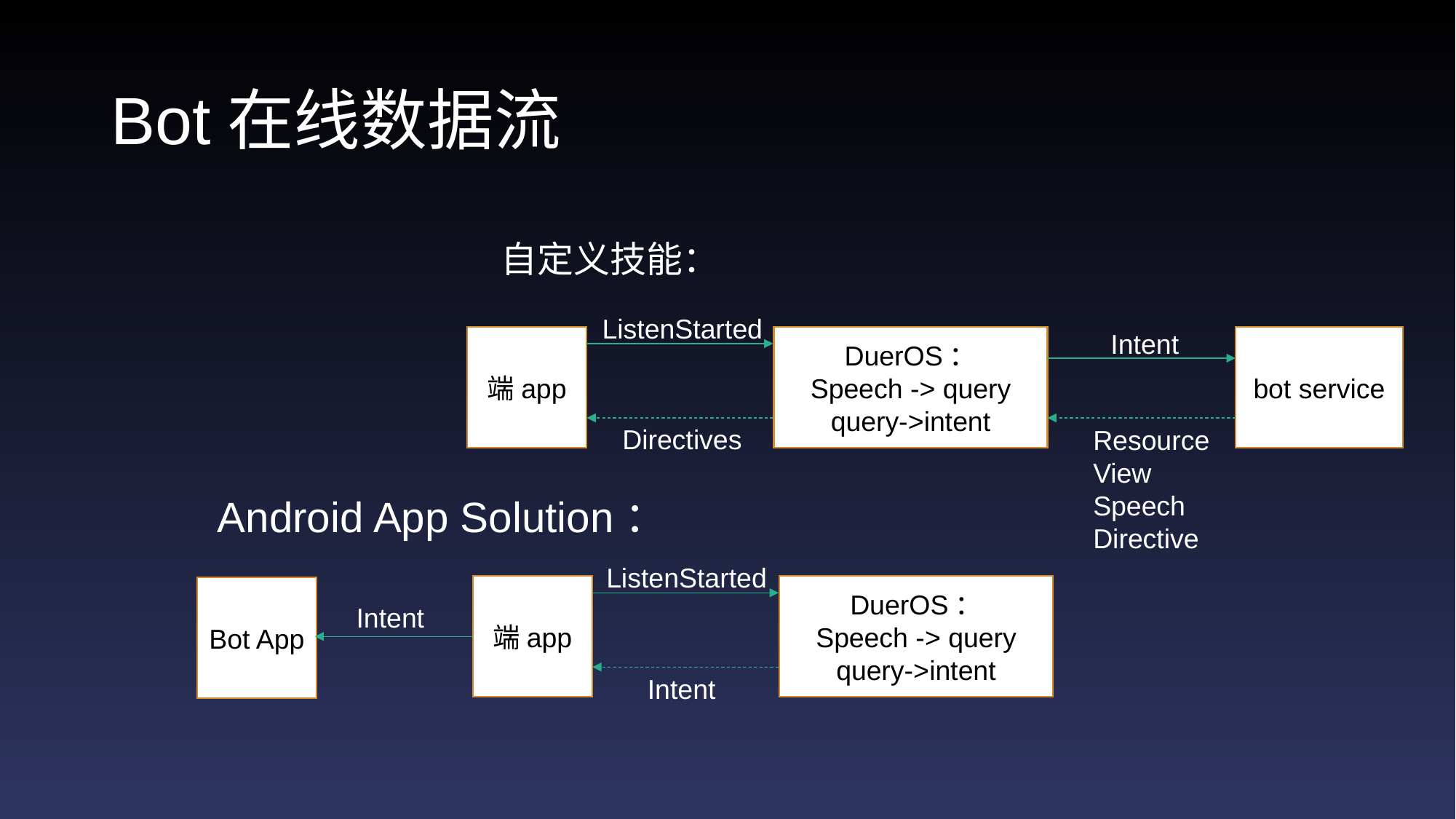

# Bot在线数据流
自定义技能：
ListenStarted
Intent
端app
DuerOS：
Speech -> query
query->intent
bot service
Directives
Resource
View
Speech
Directive
Android App Solution：
ListenStarted
端app
DuerOS：
Speech -> query
query->intent
Bot App
Intent
Intent